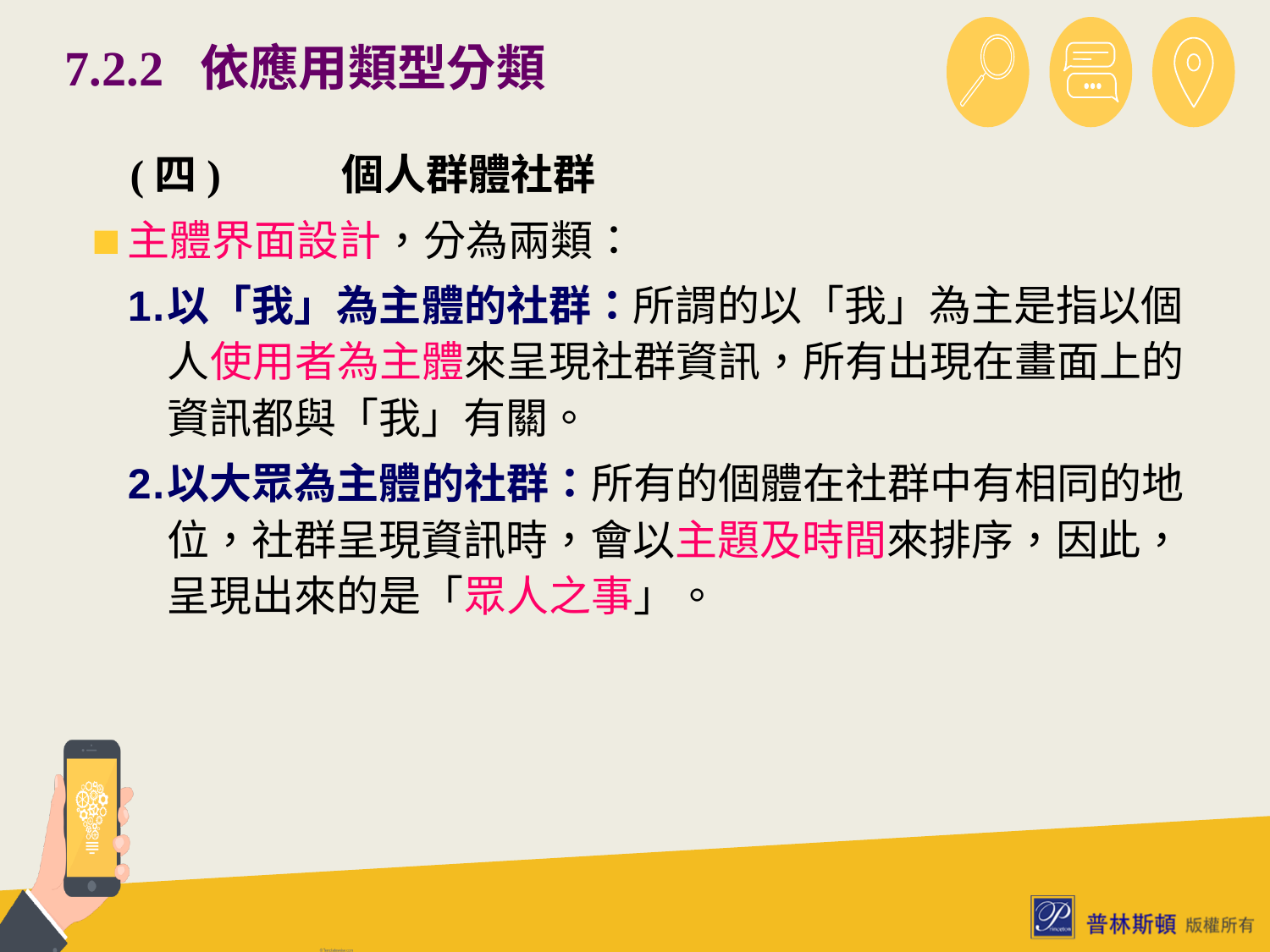

# 7.2.2  依應用類型分類
    (四)	個人群體社群
主體界面設計，分為兩類：
以「我」為主體的社群：所謂的以「我」為主是指以個人使用者為主體來呈現社群資訊，所有出現在畫面上的資訊都與「我」有關。
以大眾為主體的社群：所有的個體在社群中有相同的地位，社群呈現資訊時，會以主題及時間來排序，因此，呈現出來的是「眾人之事」。